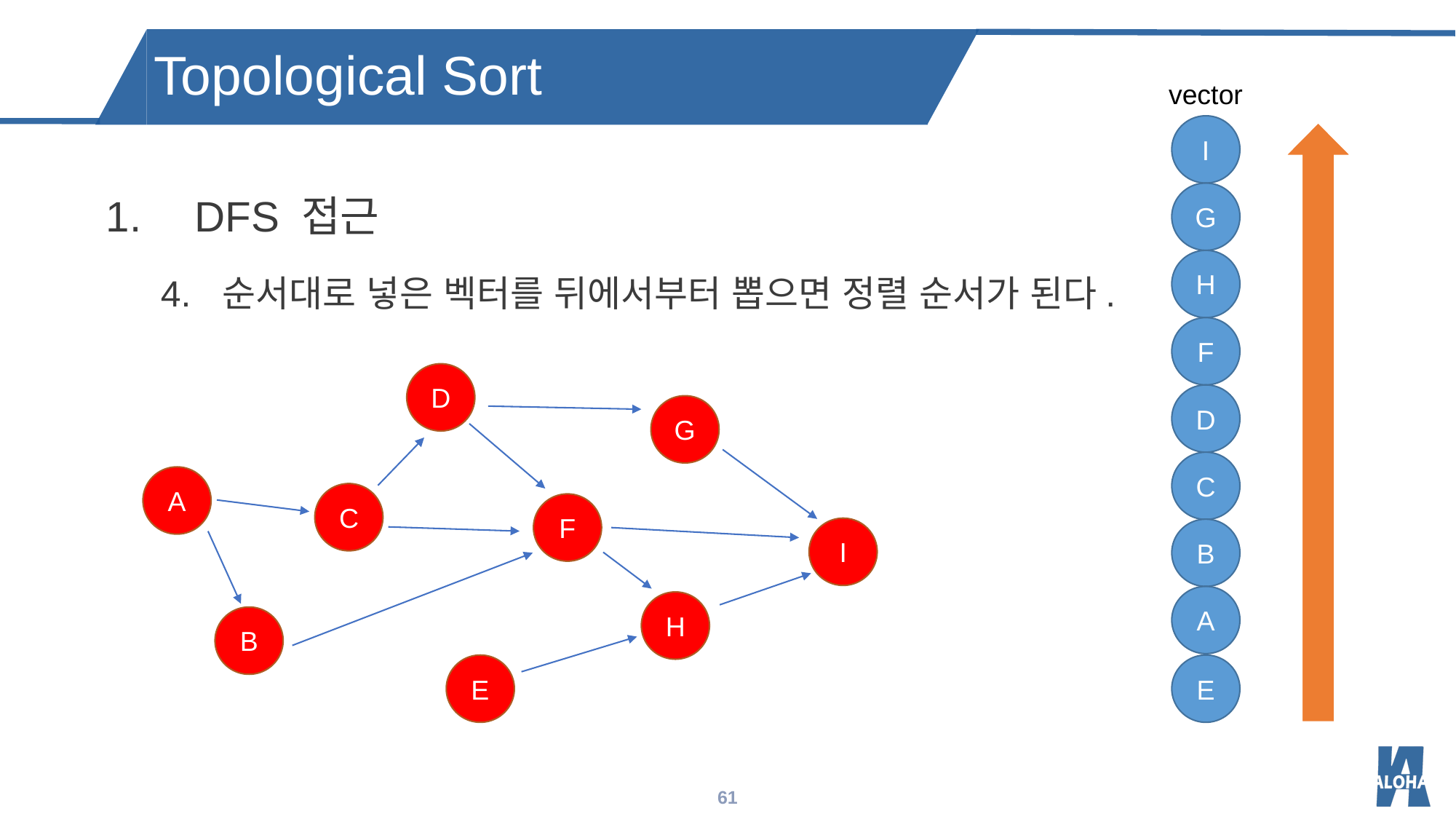

Topological Sort
vector
I
DFS 접근
순서대로 넣은 벡터를 뒤에서부터 뽑으면 정렬 순서가 된다.
G
H
F
D
G
A
C
F
I
H
B
E
D

C
B
A
E
61